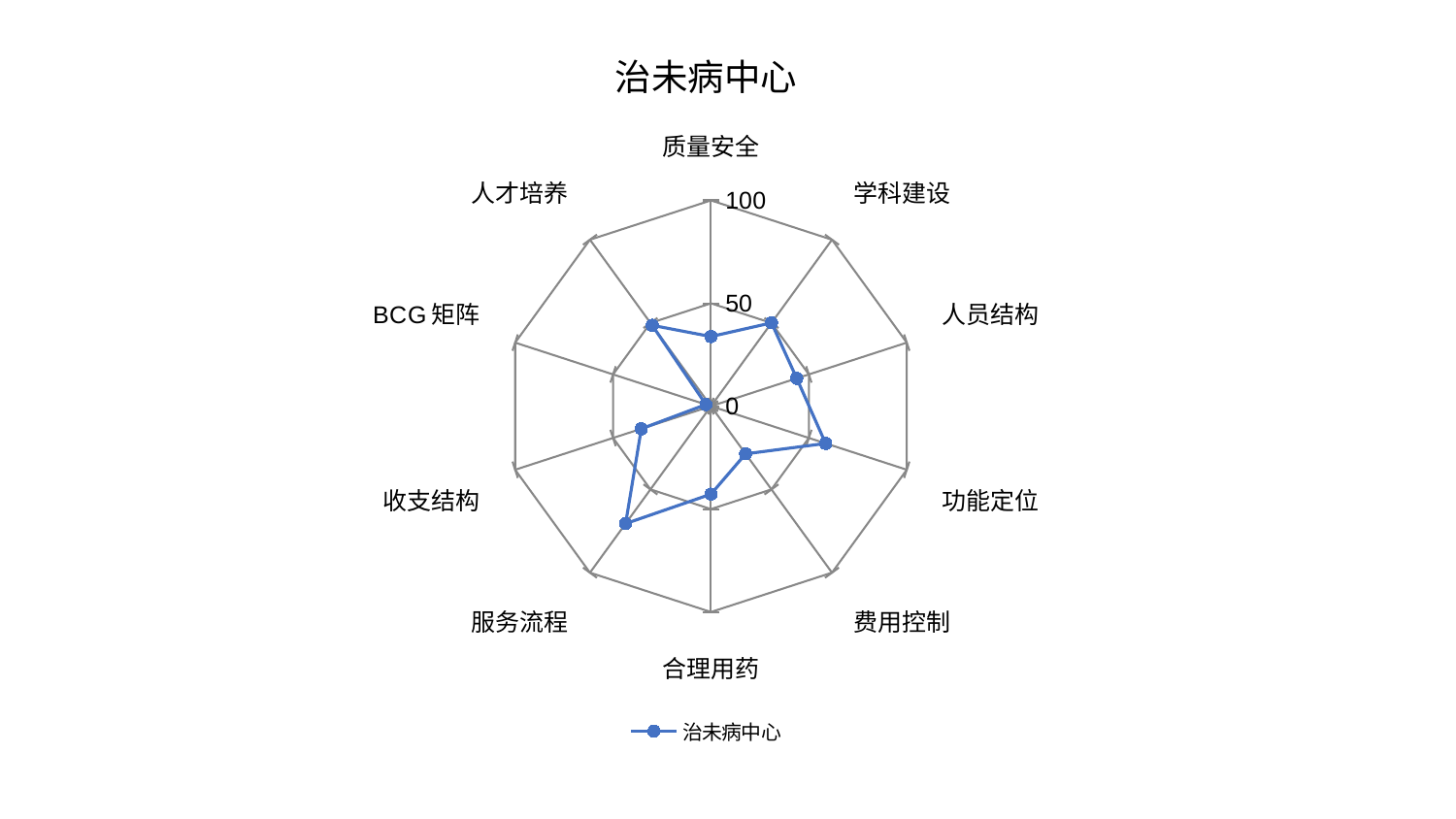

### Chart: 治未病中心

| Category | 治未病中心 |
|---|---|
| 质量安全 | 33.83106580109044 |
| 学科建设 | 50.060773404887634 |
| 人员结构 | 43.79595240040084 |
| 功能定位 | 58.56520814836335 |
| 费用控制 | 28.633206741636943 |
| 合理用药 | 42.747527264592804 |
| 服务流程 | 70.53866204163481 |
| 收支结构 | 35.57399250165148 |
| BCG矩阵 | 2.593992895751295 |
| 人才培养 | 48.56405290227843 |
99